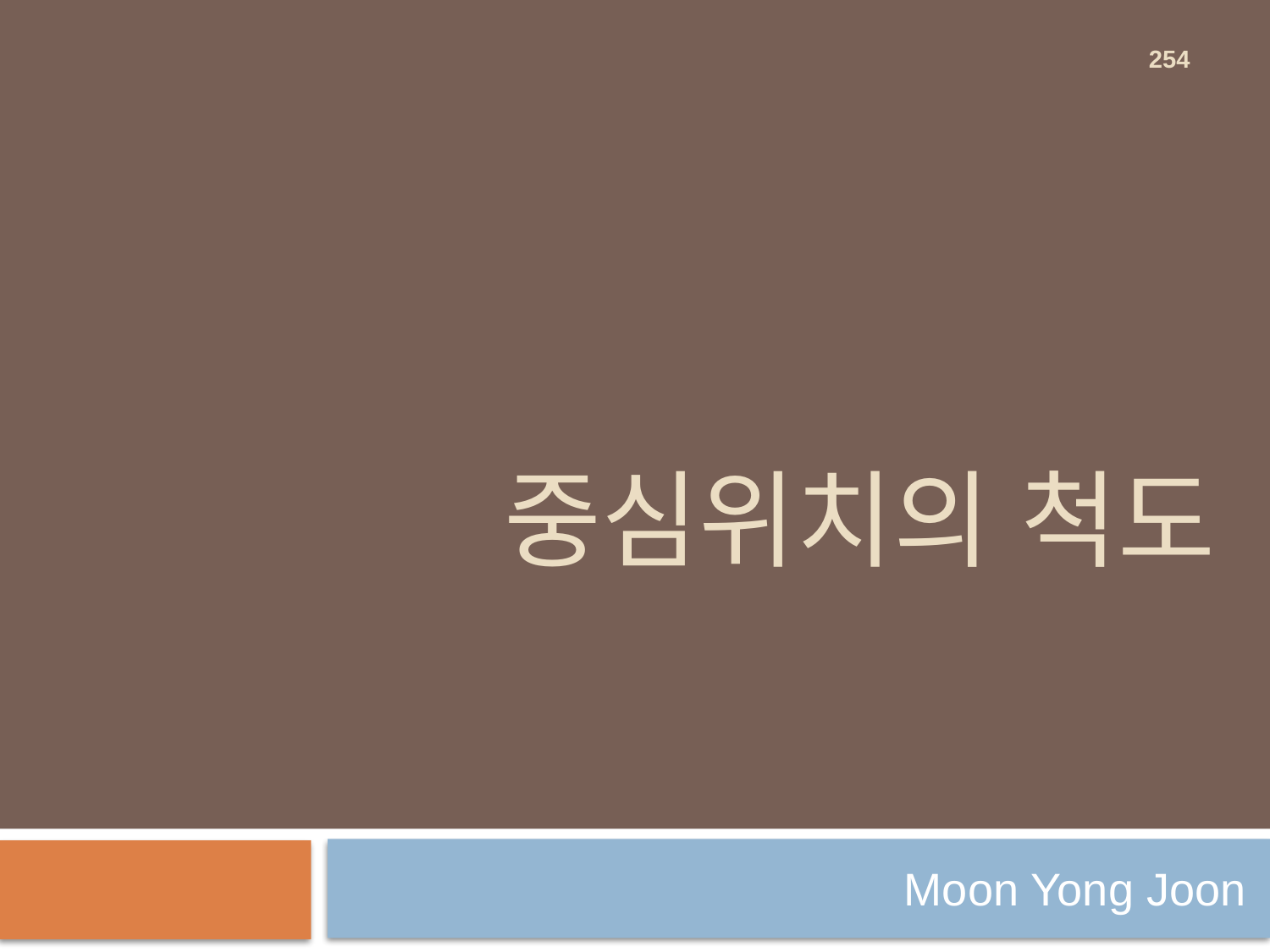

254
# 중심위치의 척도
Moon Yong Joon